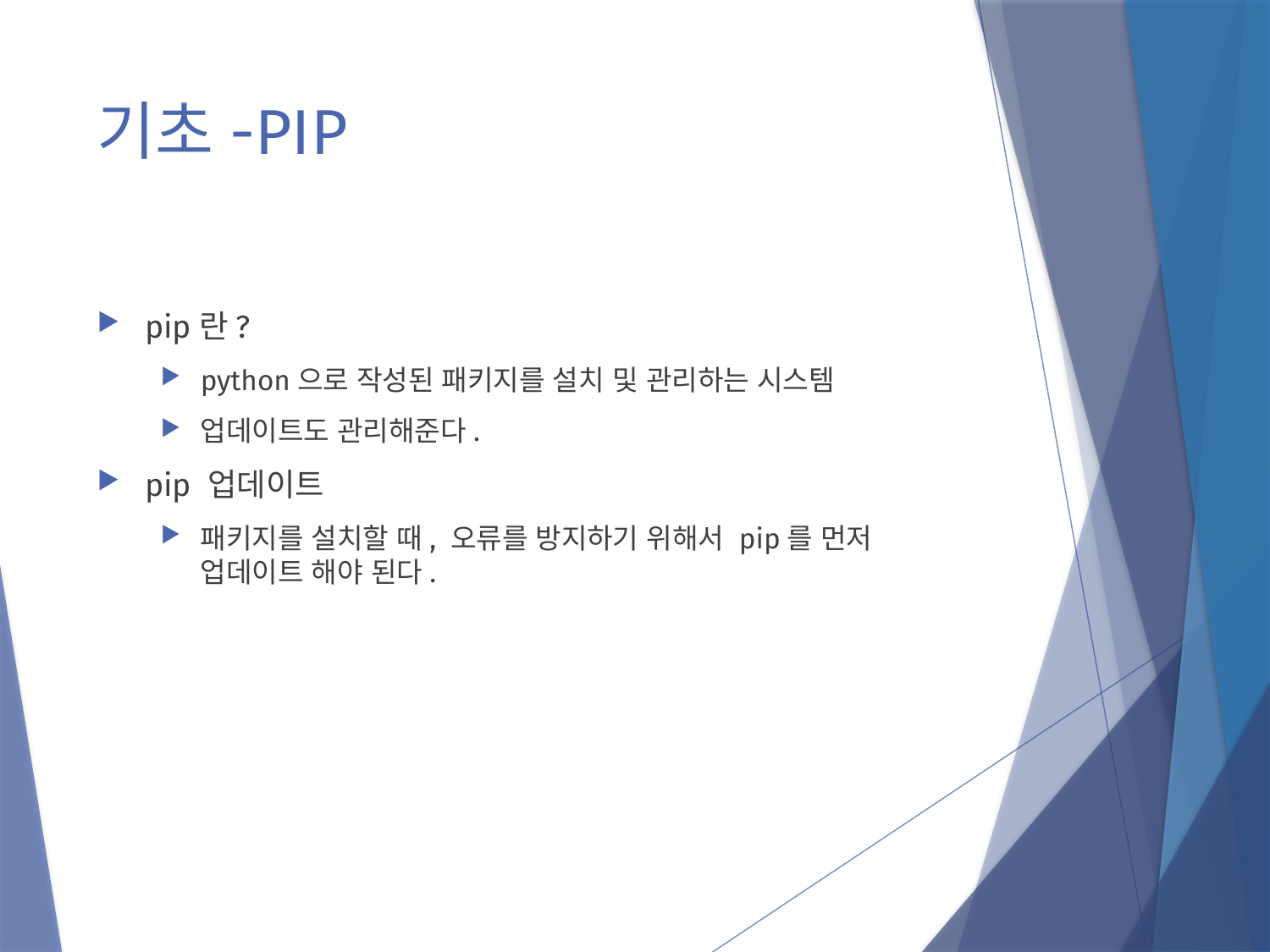

# 기초-PIP
pip란?
python으로 작성된 패키지를 설치 및 관리하는 시스템
업데이트도 관리해준다.
pip 업데이트
패키지를 설치할 때, 오류를 방지하기 위해서 pip를 먼저 업데이트 해야 된다.